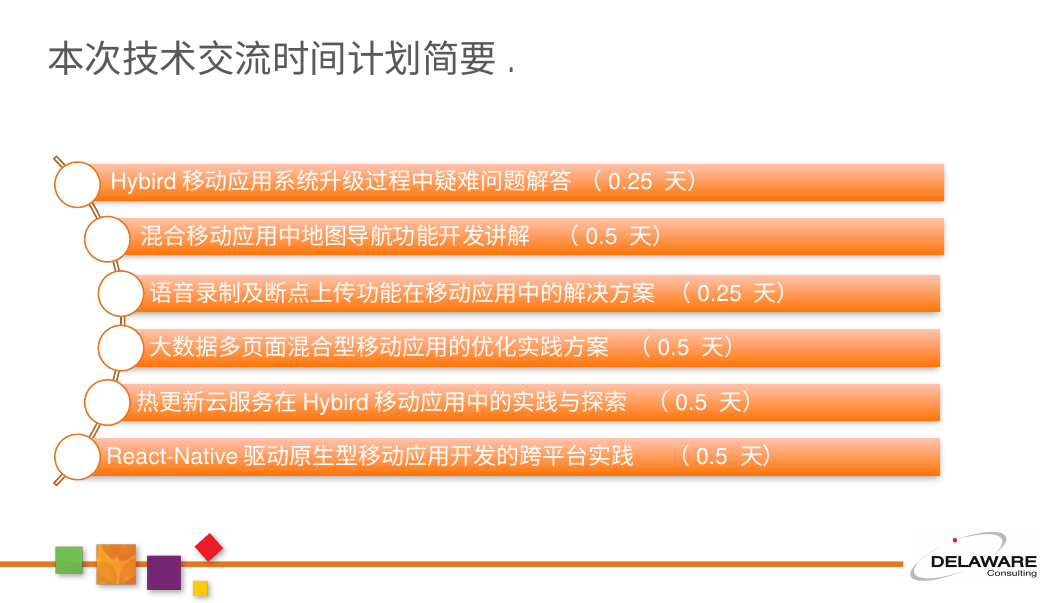

本次技术交流时间计划简要.
Hybird移动应用系统升级过程中疑难问题解答 （0.25 天）
混合移动应用中地图导航功能开发讲解    （0.5 天）
语音录制及断点上传功能在移动应用中的解决方案  （0.25 天）
大数据多页面混合型移动应用的优化实践方案   （0.5 天）
热更新云服务在Hybird移动应用中的实践与探索   （0.5 天）
React-Native驱动原生型移动应用开发的跨平台实践     （0.5 天）